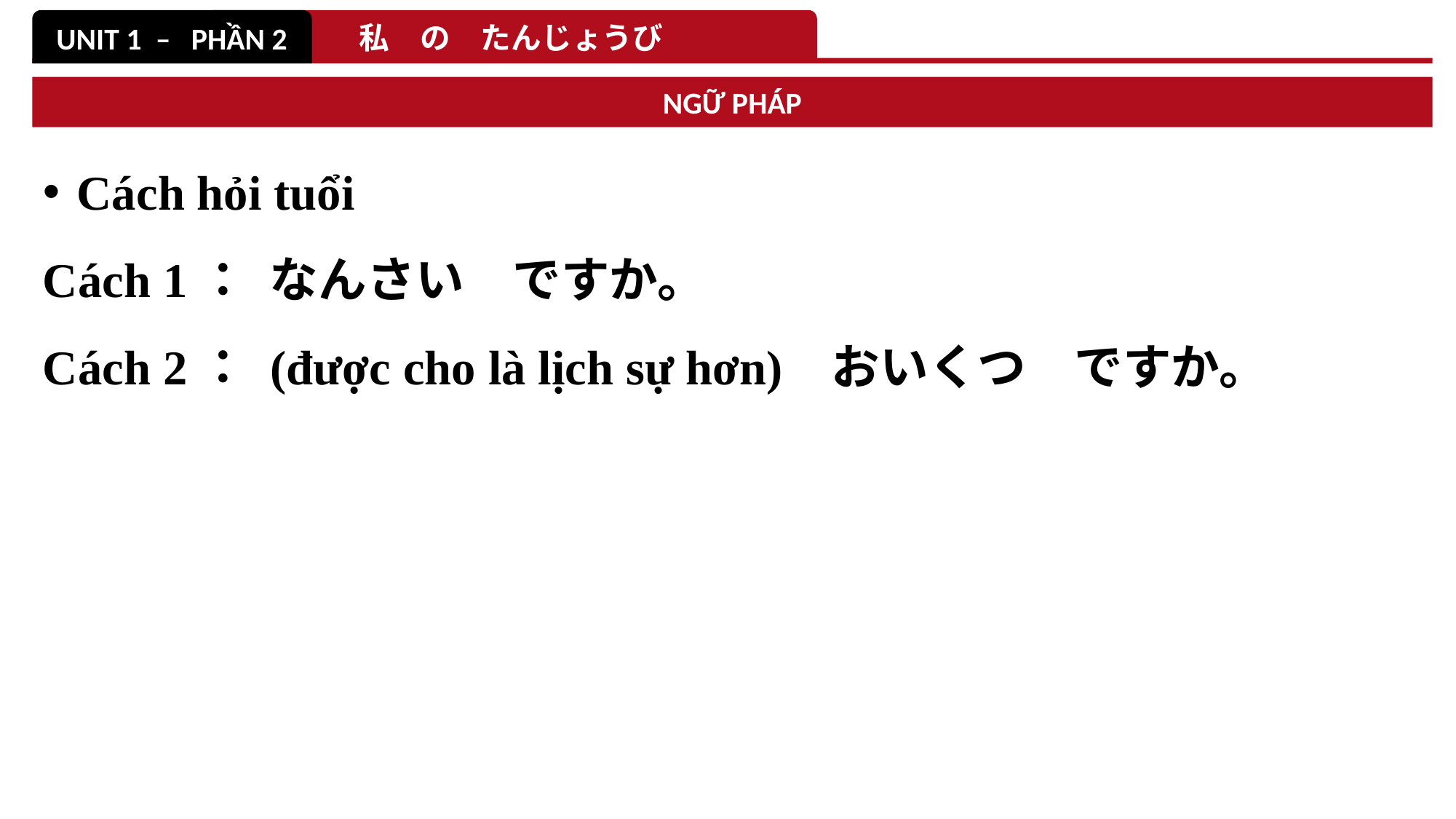

UNIT 1  –   PHẦN 2
私　の　たんじょうび

NGỮ PHÁP
Cách hỏi tuổi
Cách 1：  なんさい　ですか。
Cách 2： (được cho là lịch sự hơn)   おいくつ　ですか。